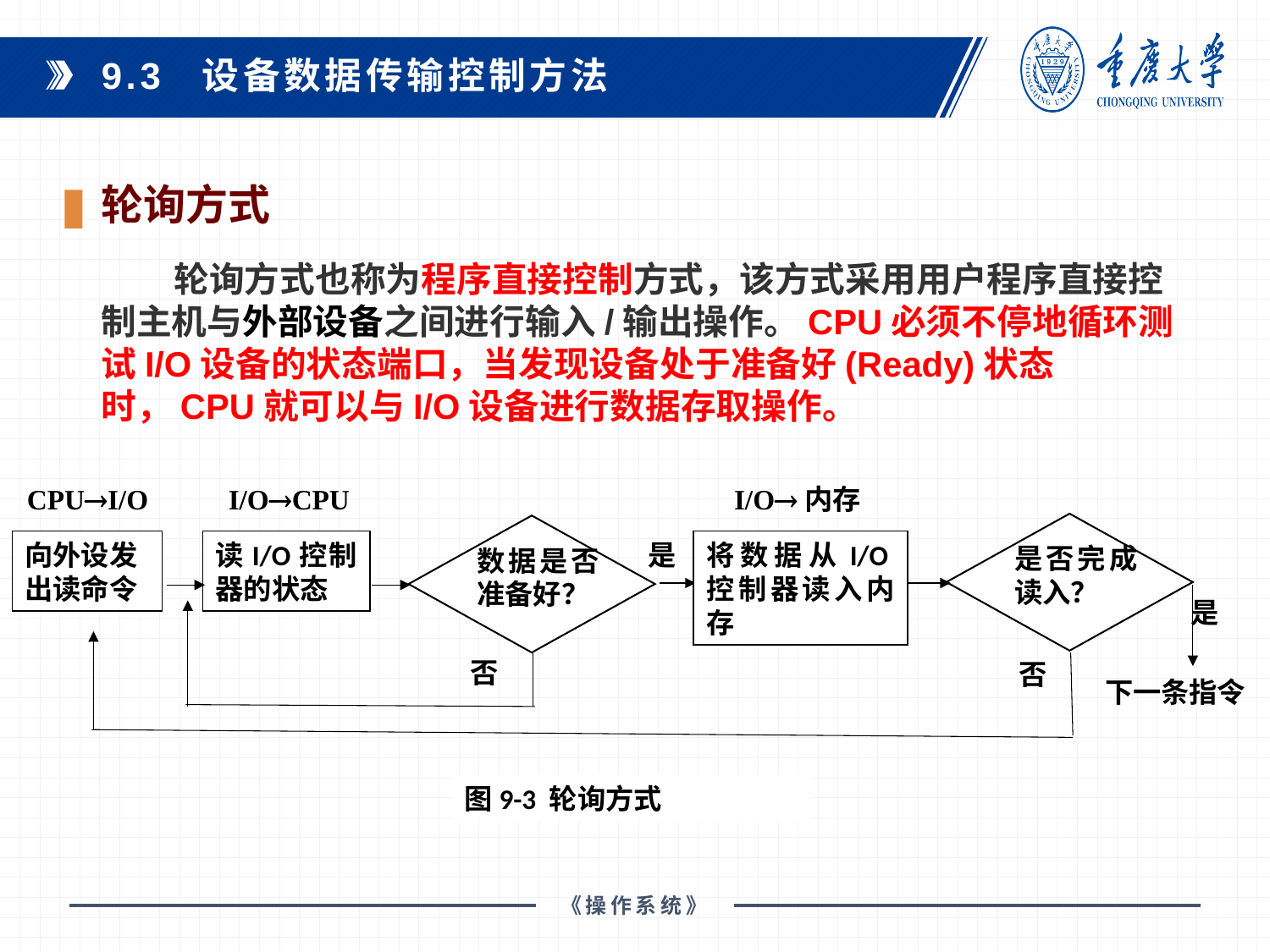

9.3  设备数据传输控制方法
轮询方式

        轮询方式也称为程序直接控制方式，该方式采用用户程序直接控制主机与外部设备之间进行输入/输出操作。CPU必须不停地循环测试I/O设备的状态端口，当发现设备处于准备好(Ready)状态时，CPU就可以与I/O设备进行数据存取操作。
CPU→I/O
I/O→CPU
I/O→内存
否

是否完成读入？

数据是否准备好？
向外设发
出读命令
读I/O控制器的状态
将数据从I/O控制器读入内存
是
否
下一条指令
是
图9-3 轮询方式